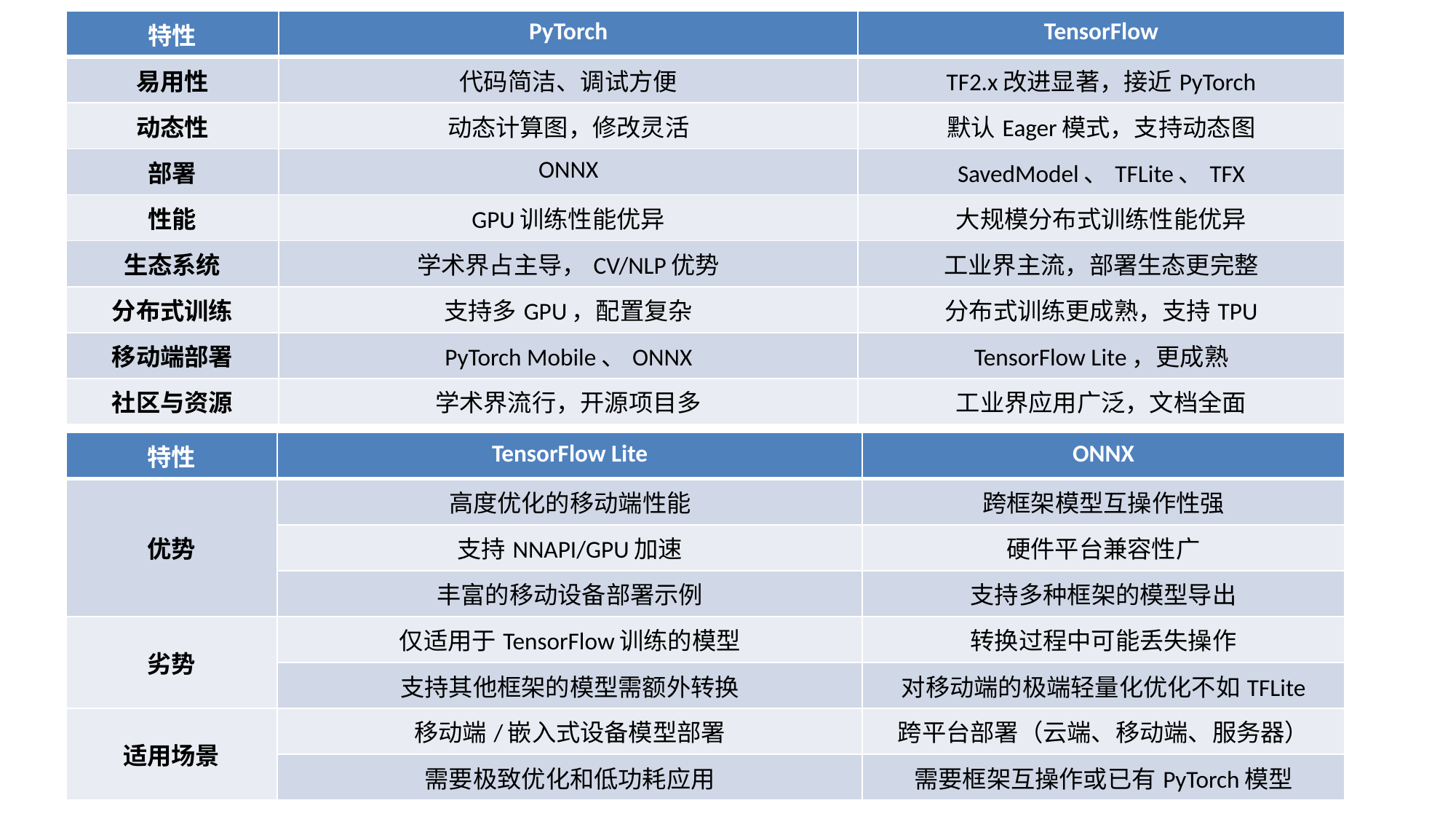

| 特性 | PyTorch | TensorFlow |
| --- | --- | --- |
| 易用性 | 代码简洁、调试方便 | TF2.x改进显著，接近PyTorch |
| 动态性 | 动态计算图，修改灵活 | 默认Eager模式，支持动态图 |
| 部署 | ONNX | SavedModel、TFLite、TFX |
| 性能 | GPU训练性能优异 | 大规模分布式训练性能优异 |
| 生态系统 | 学术界占主导，CV/NLP优势 | 工业界主流，部署生态更完整 |
| 分布式训练 | 支持多GPU，配置复杂 | 分布式训练更成熟，支持TPU |
| 移动端部署 | PyTorch Mobile、ONNX | TensorFlow Lite，更成熟 |
| 社区与资源 | 学术界流行，开源项目多 | 工业界应用广泛，文档全面 |

| 特性 | TensorFlow Lite | ONNX |
| --- | --- | --- |
| 优势 | 高度优化的移动端性能 | 跨框架模型互操作性强 |
|  | 支持NNAPI/GPU加速 | 硬件平台兼容性广 |
|  | 丰富的移动设备部署示例 | 支持多种框架的模型导出 |
| 劣势 | 仅适用于TensorFlow训练的模型 | 转换过程中可能丢失操作 |
|  | 支持其他框架的模型需额外转换 | 对移动端的极端轻量化优化不如TFLite |
| 适用场景 | 移动端/嵌入式设备模型部署 | 跨平台部署（云端、移动端、服务器） |
|  | 需要极致优化和低功耗应用 | 需要框架互操作或已有PyTorch模型 |